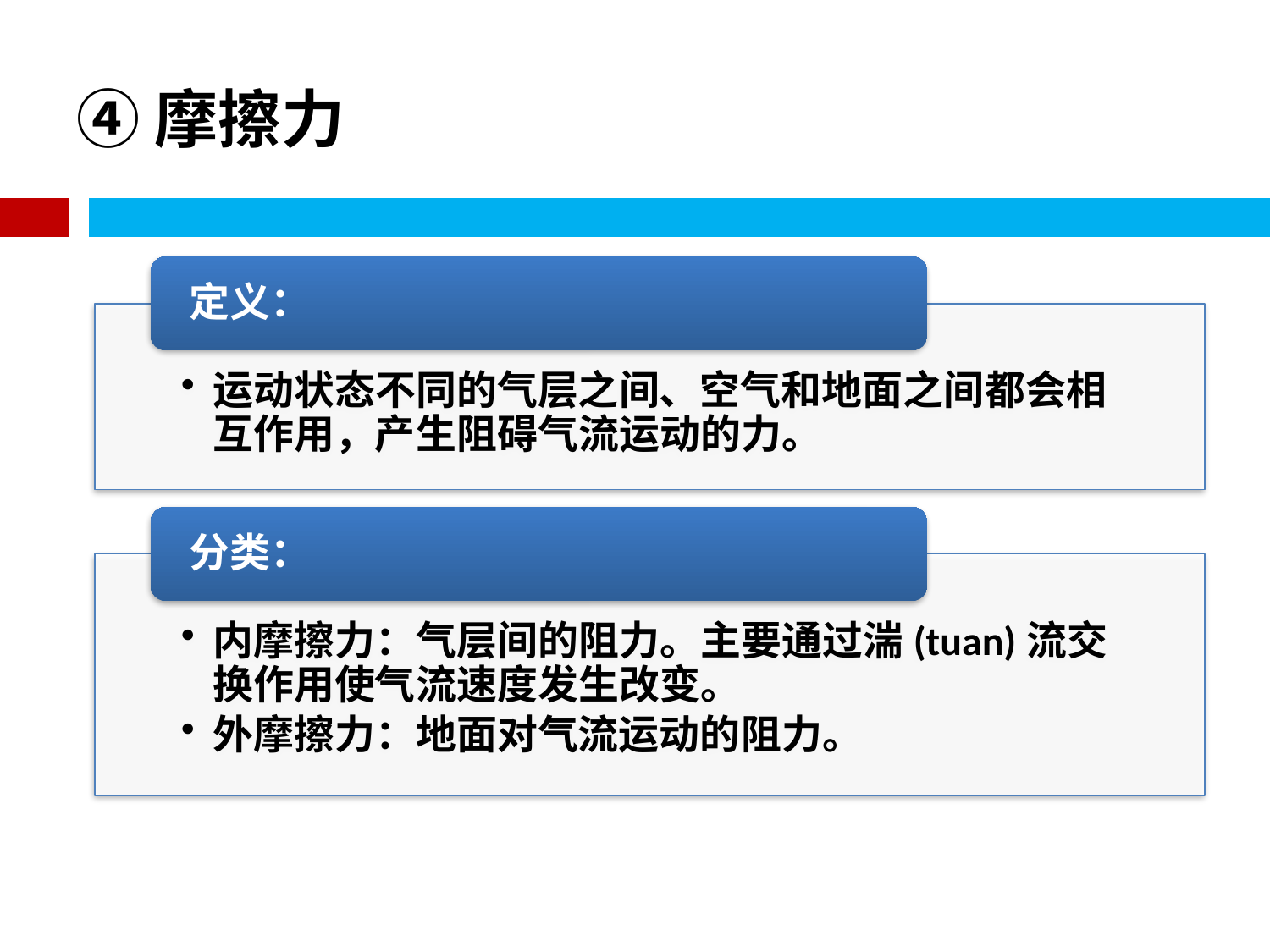

# ④摩擦力
运动状态不同的气层之间、空气和地面之间都会相互作用，产生阻碍气流运动的力。
定义：
内摩擦力：气层间的阻力。主要通过湍(tuan)流交换作用使气流速度发生改变。
外摩擦力：地面对气流运动的阻力。
分类：